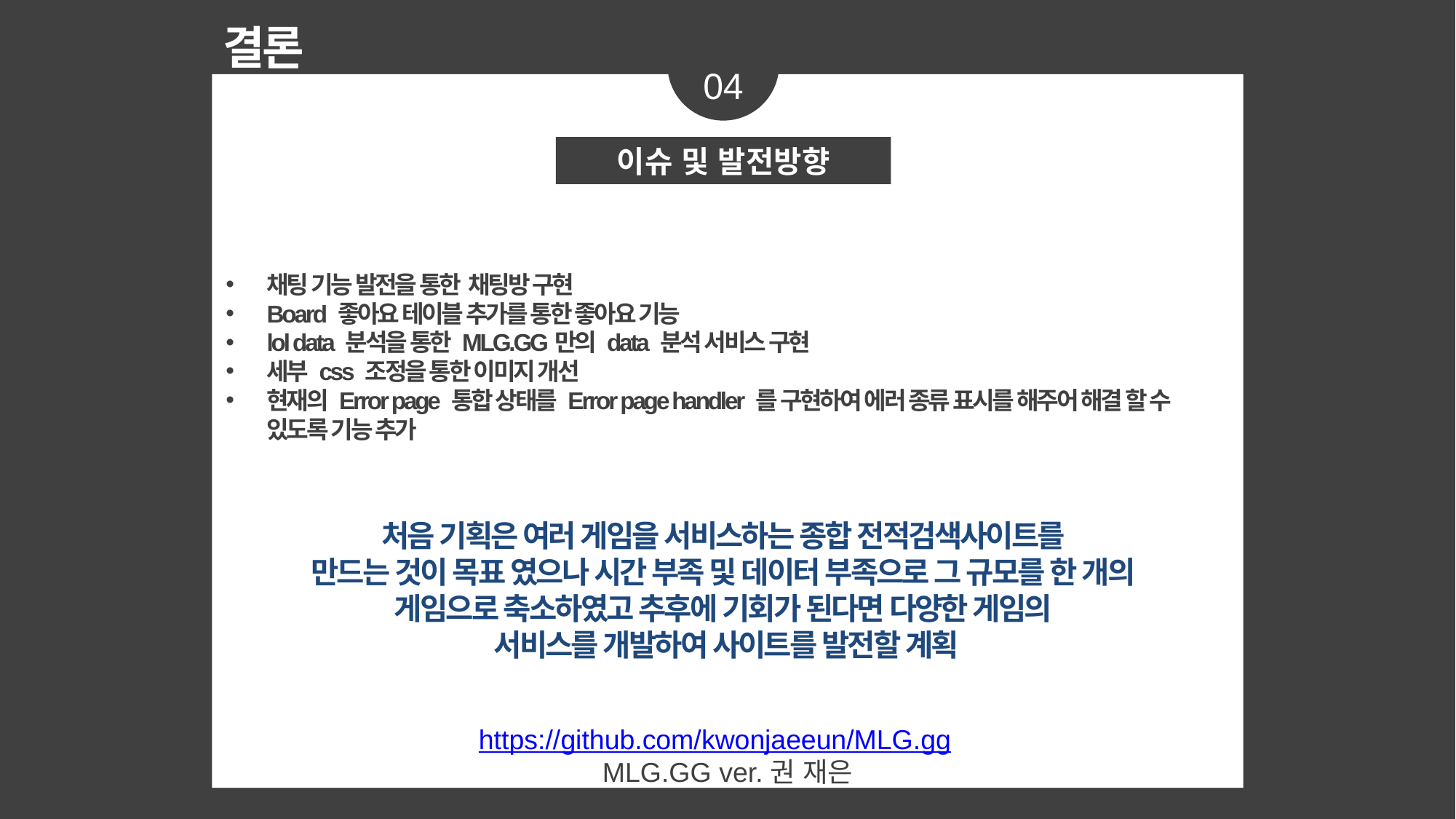

결론
04

이슈 및 발전방향

채팅 기능 발전을 통한  채팅방 구현
Board 좋아요 테이블 추가를 통한 좋아요 기능
lol data 분석을 통한 MLG.GG만의 data 분석 서비스 구현
세부 css 조정을 통한 이미지 개선
현재의 Error page 통합 상태를 Error page handler 를 구현하여 에러 종류 표시를 해주어 해결 할 수 있도록 기능 추가

처음 기획은 여러 게임을 서비스하는 종합 전적검색사이트를
만드는 것이 목표 였으나 시간 부족 및 데이터 부족으로 그 규모를 한 개의
게임으로 축소하였고 추후에 기회가 된다면 다양한 게임의
서비스를 개발하여 사이트를 발전할 계획
https://github.com/kwonjaeeun/MLG.gg
MLG.GG ver.권 재은